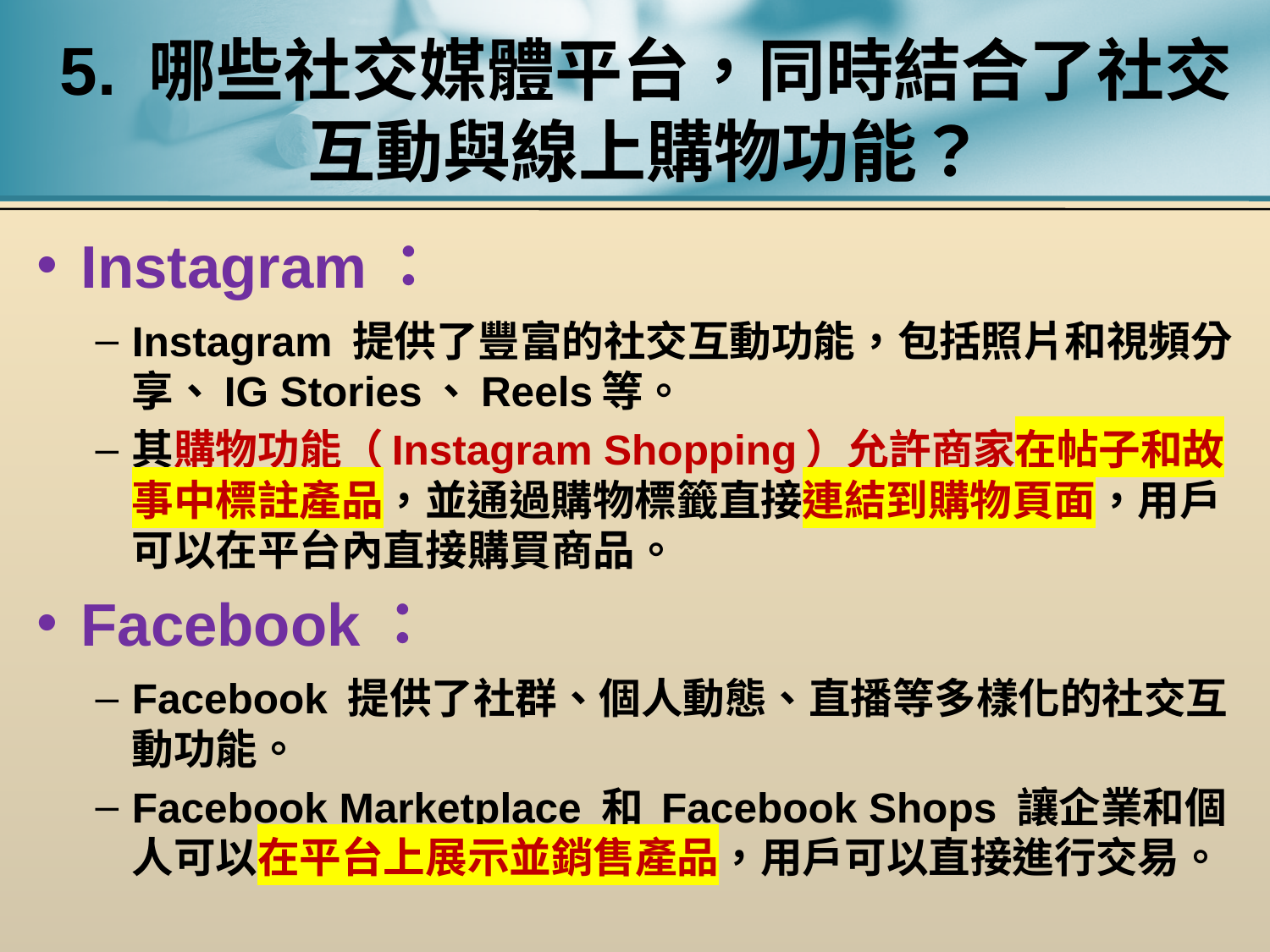

# 5. 哪些社交媒體平台，同時結合了社交互動與線上購物功能？
Instagram：
Instagram 提供了豐富的社交互動功能，包括照片和視頻分享、IG Stories、Reels等。
其購物功能（Instagram Shopping）允許商家在帖子和故事中標註產品，並通過購物標籤直接連結到購物頁面，用戶可以在平台內直接購買商品。
Facebook：
Facebook 提供了社群、個人動態、直播等多樣化的社交互動功能。
Facebook Marketplace 和 Facebook Shops 讓企業和個人可以在平台上展示並銷售產品，用戶可以直接進行交易。